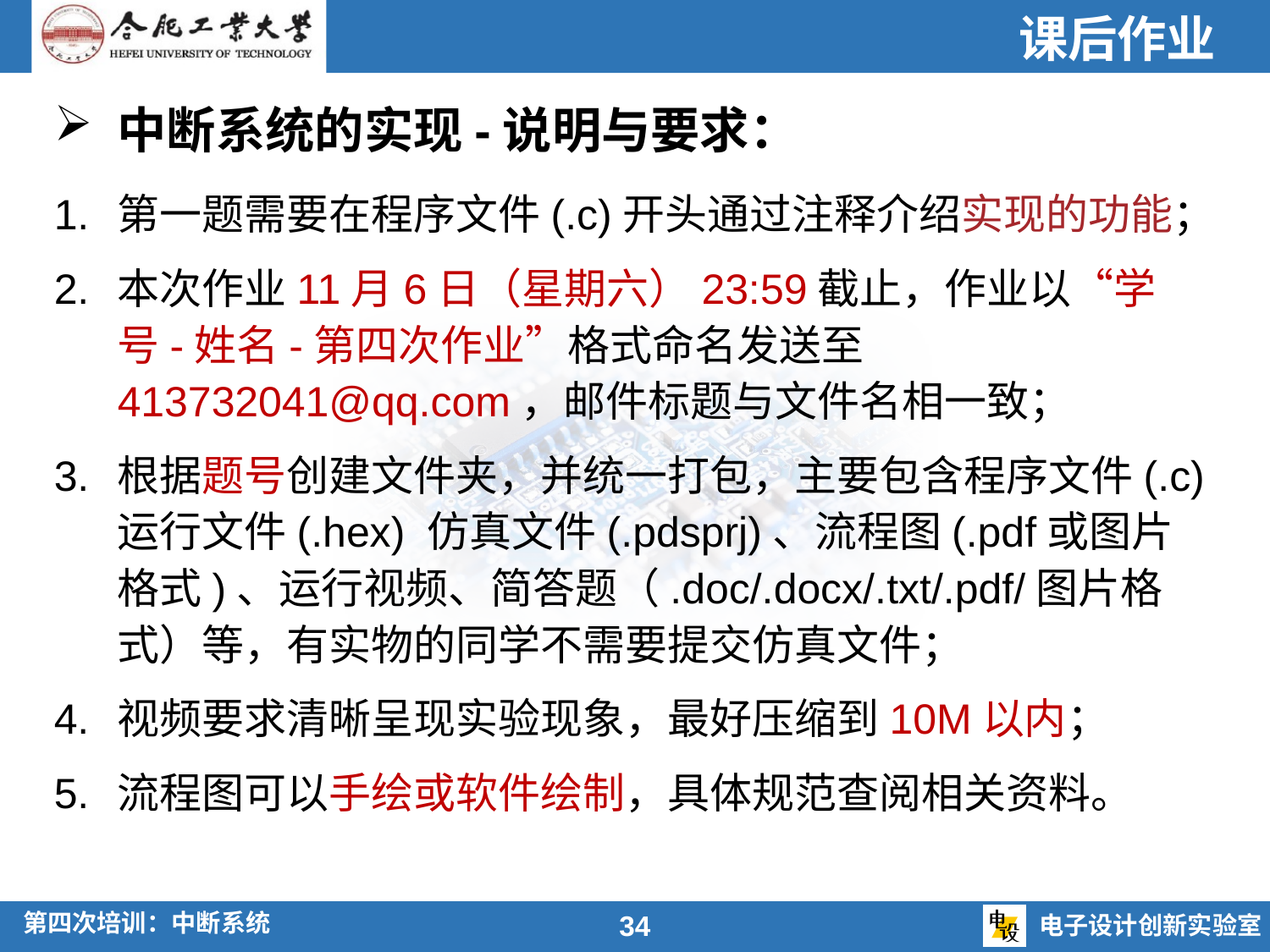

课后作业
中断系统的实现-说明与要求：
第一题需要在程序文件(.c)开头通过注释介绍实现的功能；
本次作业11月6日（星期六）23:59截止，作业以“学号-姓名-第四次作业”格式命名发送至413732041@qq.com，邮件标题与文件名相一致；
根据题号创建文件夹，并统一打包，主要包含程序文件(.c) 运行文件(.hex) 仿真文件(.pdsprj)、流程图(.pdf或图片格式)、运行视频、简答题（.doc/.docx/.txt/.pdf/图片格式）等，有实物的同学不需要提交仿真文件；
视频要求清晰呈现实验现象，最好压缩到10M以内；
流程图可以手绘或软件绘制，具体规范查阅相关资料。
34